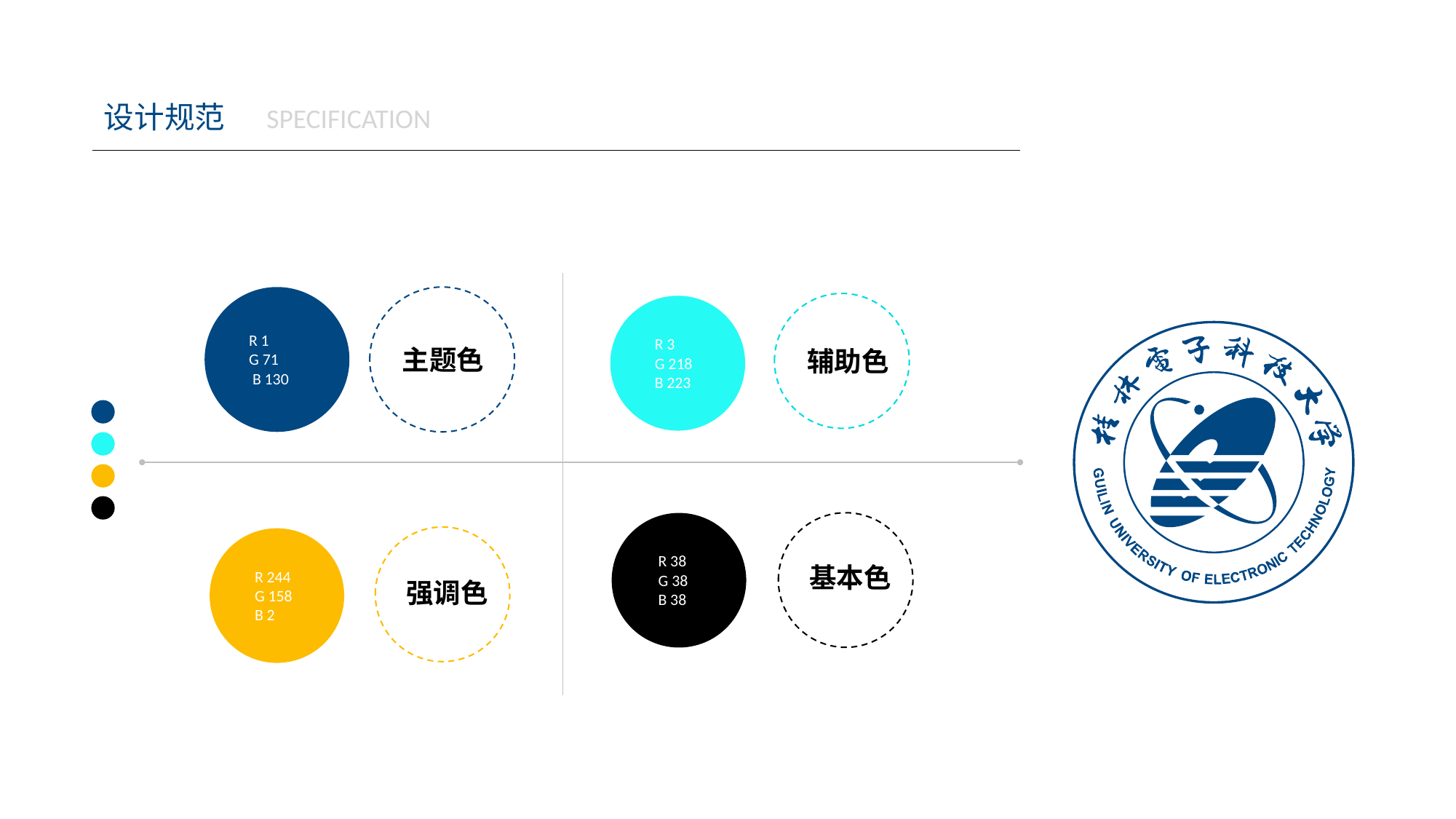

设计规范
SPECIFICATION

R 1
G 71
 B 130

R 3
G 218
B 223

主题色
辅助色

R 38
G 38
B 38

R 244
G 158
B 2
基本色
强调色